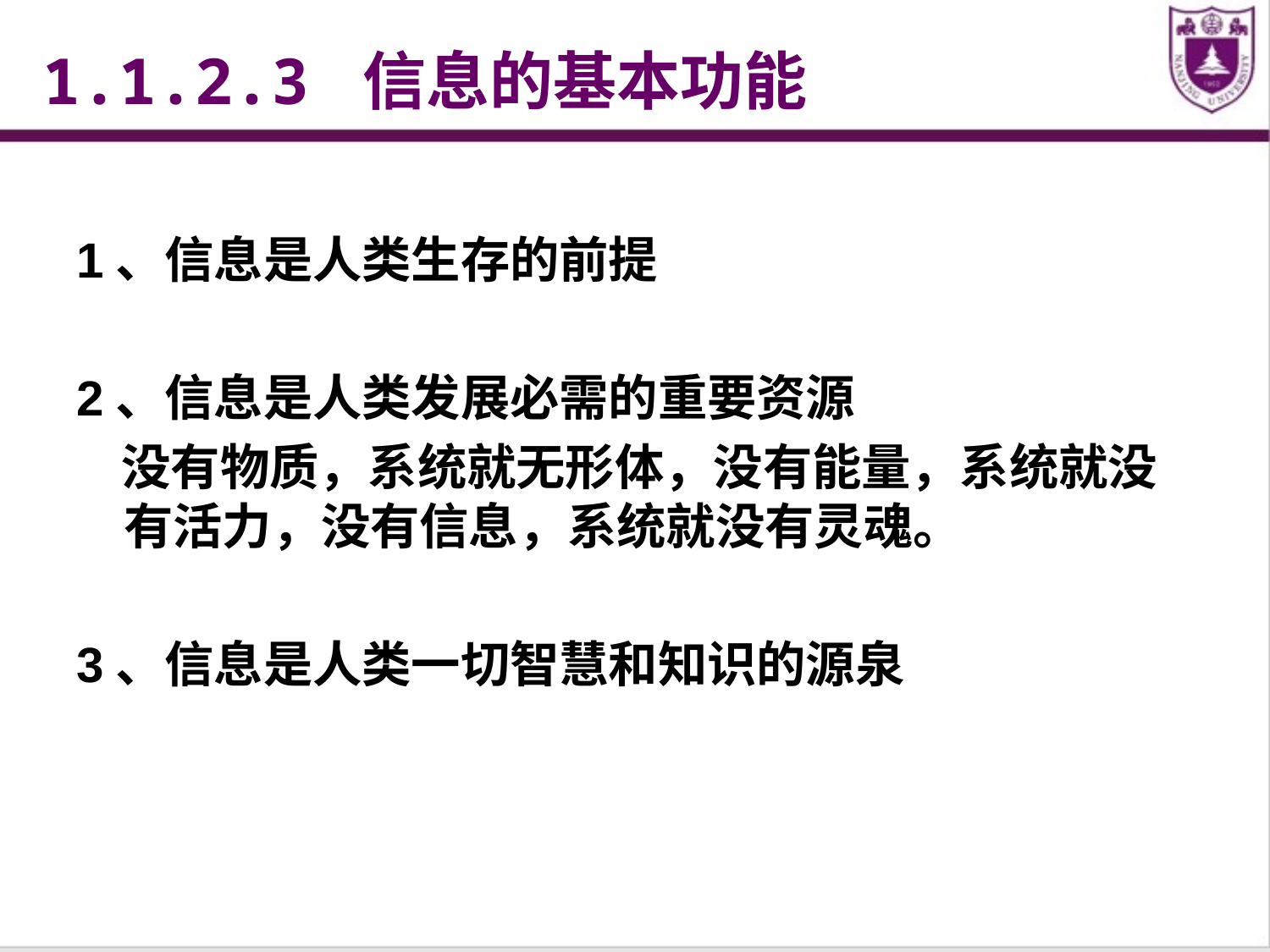

1、信息是人类生存的前提

2、信息是人类发展必需的重要资源
   没有物质，系统就无形体，没有能量，系统就没有活力，没有信息，系统就没有灵魂。

3、信息是人类一切智慧和知识的源泉
1.1.2.3 信息的基本功能